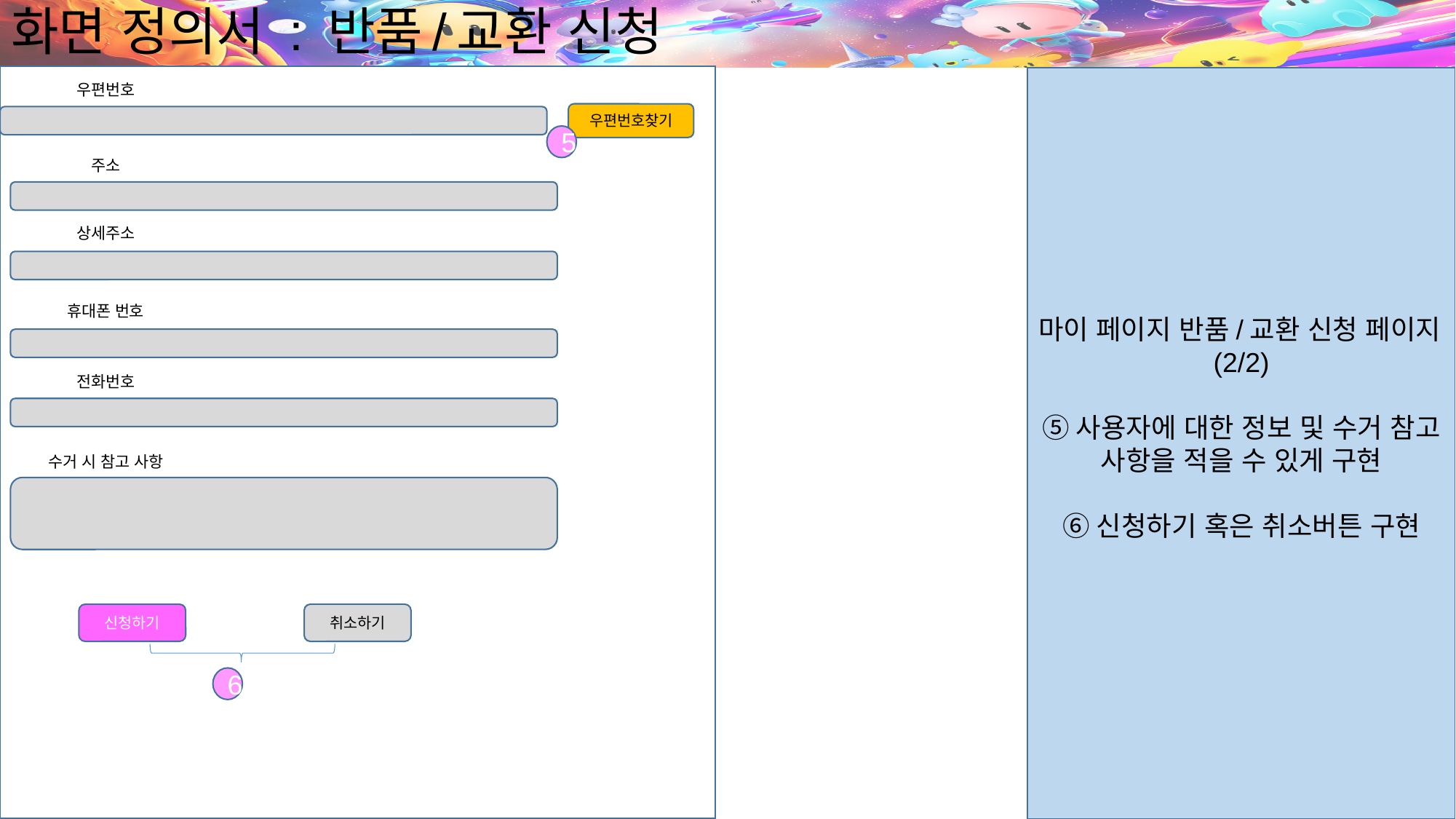

# 화면 정의서 : 반품/교환 신청

마이 페이지 반품/교환 신청 페이지(2/2)

⑤사용자에 대한 정보 및 수거 참고 사항을 적을 수 있게 구현

⑥신청하기 혹은 취소버튼 구현

우편번호
우편번호찾기

5
주소

상세주소

휴대폰 번호

전화번호

수거 시 참고 사항

신청하기
취소하기
6